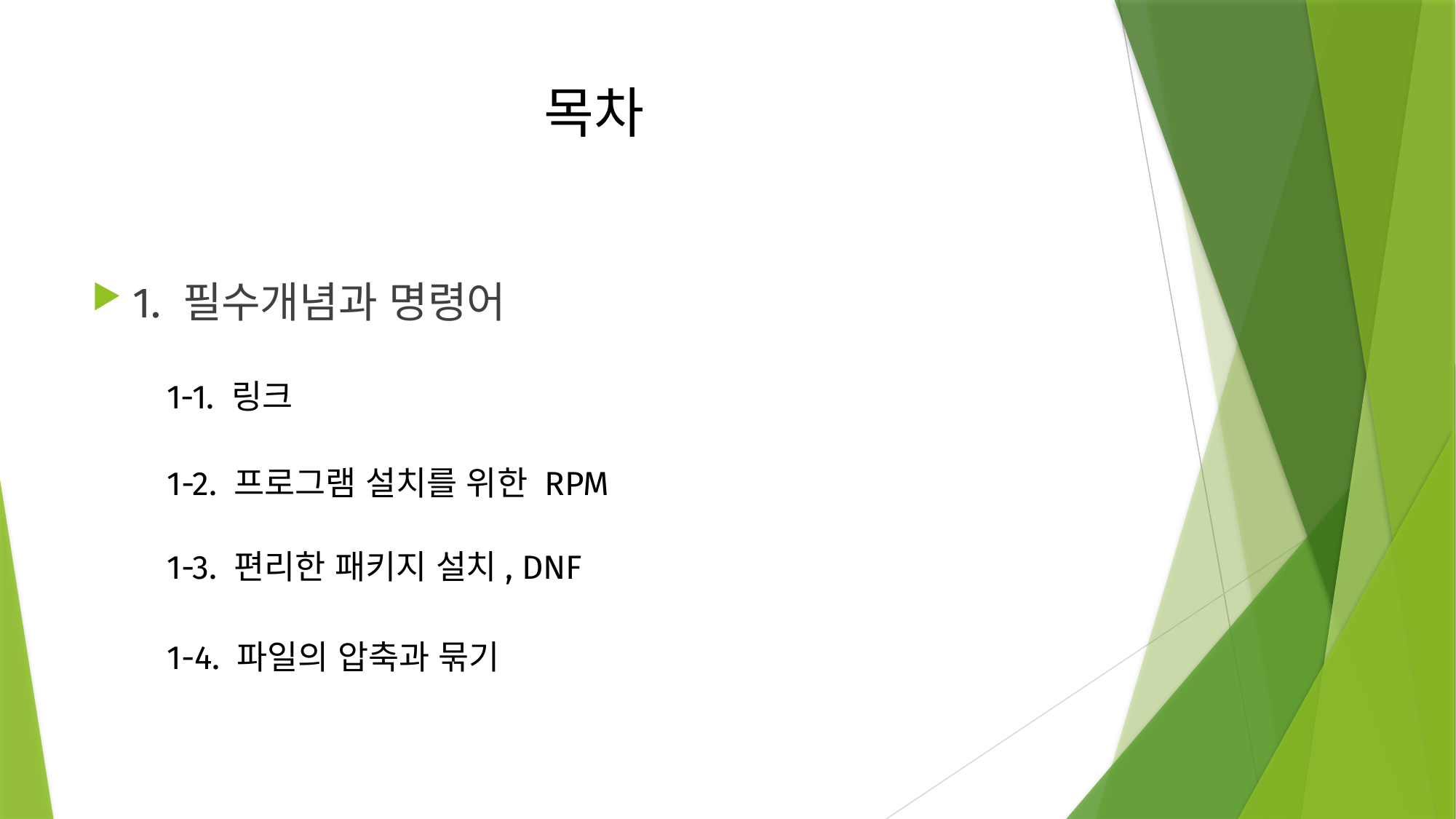

# 목차
1. 필수개념과 명령어

1-1. 링크
1-2. 프로그램 설치를 위한 RPM
1-3. 편리한 패키지 설치, DNF
1-4. 파일의 압축과 묶기